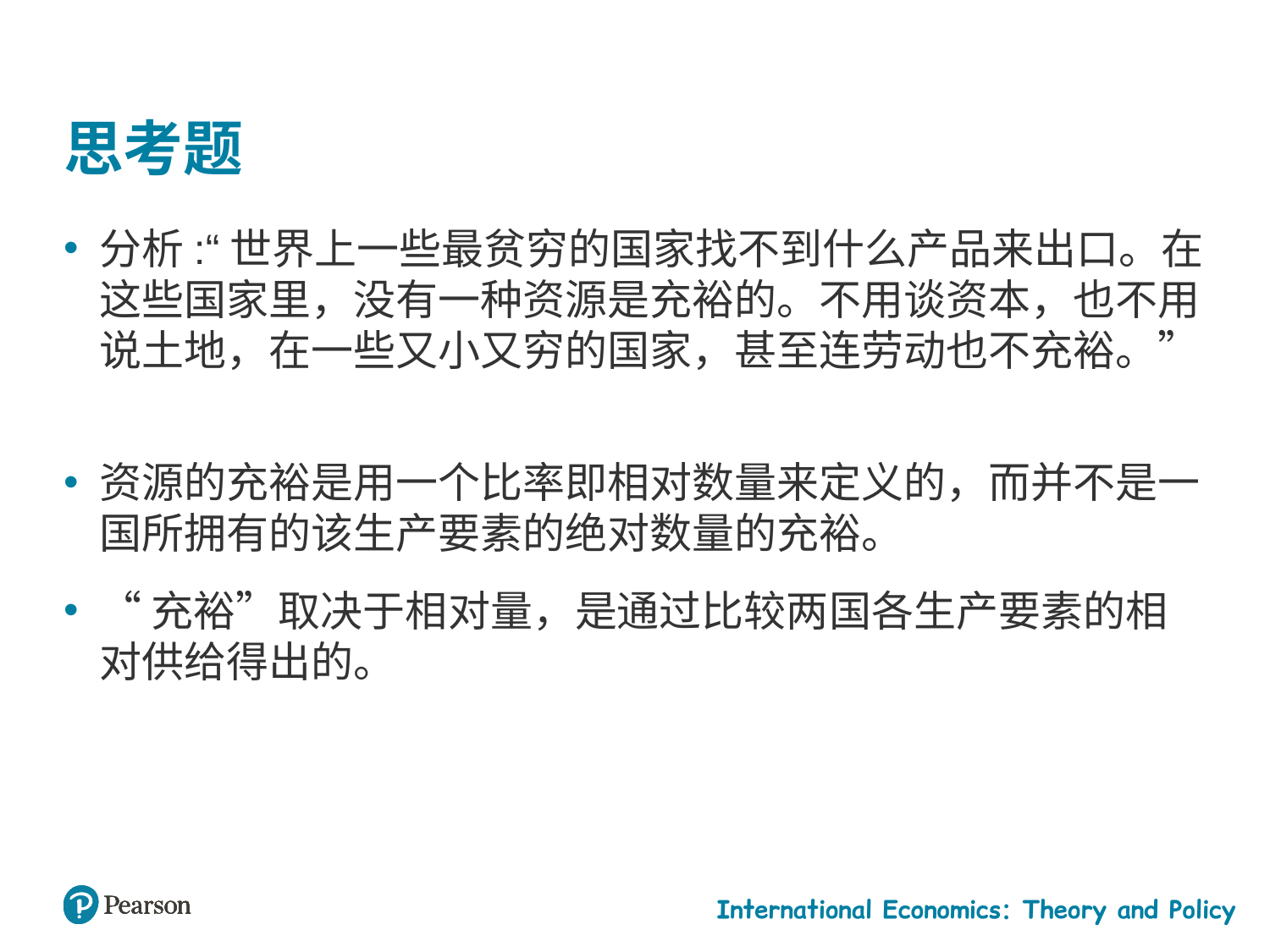

# 思考题
分析:“世界上一些最贫穷的国家找不到什么产品来出口。在这些国家里，没有一种资源是充裕的。不用谈资本，也不用说土地，在一些又小又穷的国家，甚至连劳动也不充裕。”
资源的充裕是用一个比率即相对数量来定义的，而并不是一国所拥有的该生产要素的绝对数量的充裕。
“充裕”取决于相对量，是通过比较两国各生产要素的相对供给得出的。